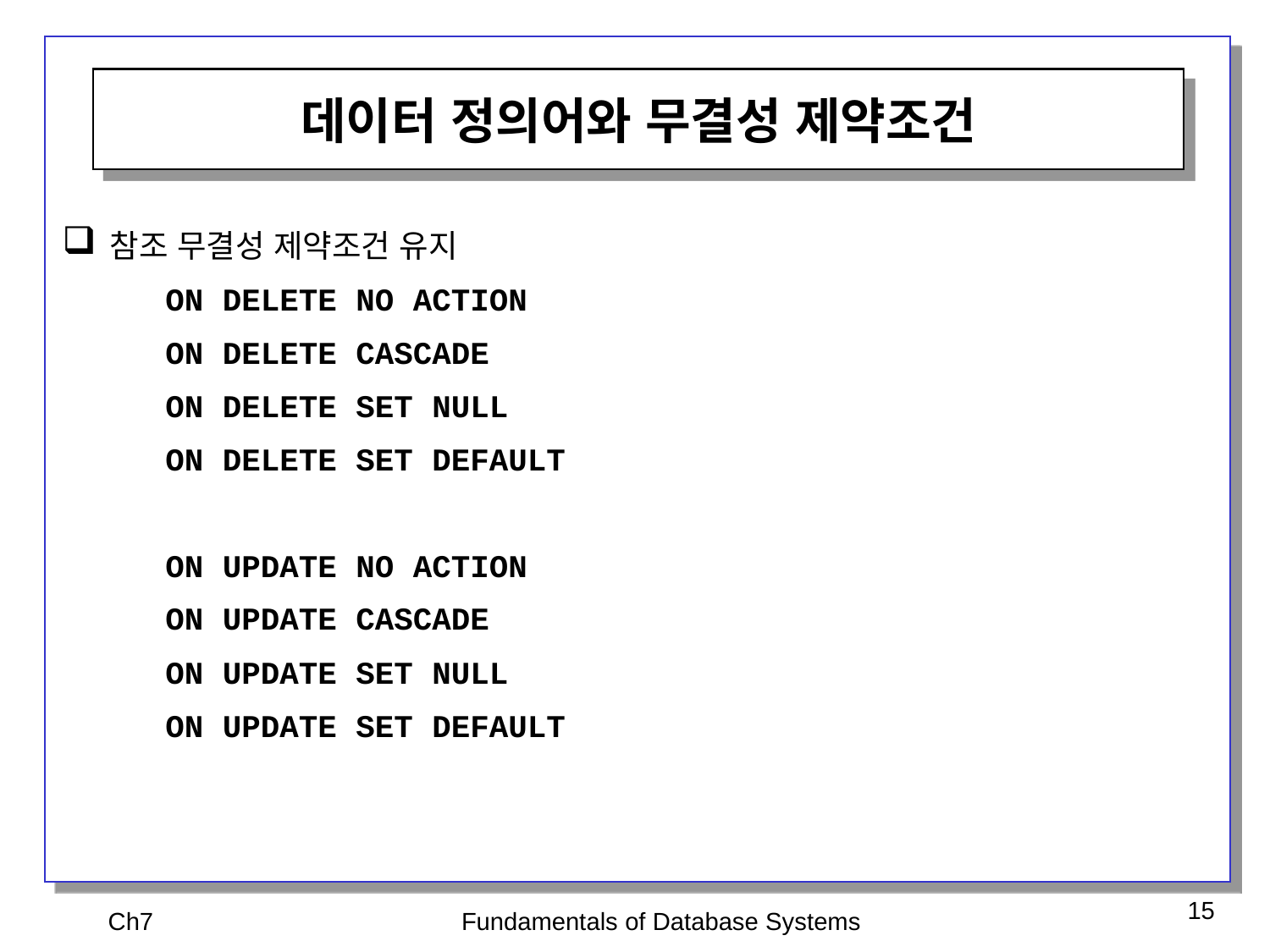

데이터 정의어와 무결성 제약조건
참조 무결성 제약조건 유지
	ON DELETE NO ACTION
	ON DELETE CASCADE
	ON DELETE SET NULL
	ON DELETE SET DEFAULT

	ON UPDATE NO ACTION
	ON UPDATE CASCADE
	ON UPDATE SET NULL
	ON UPDATE SET DEFAULT

Ch7
Fundamentals of Database Systems
15